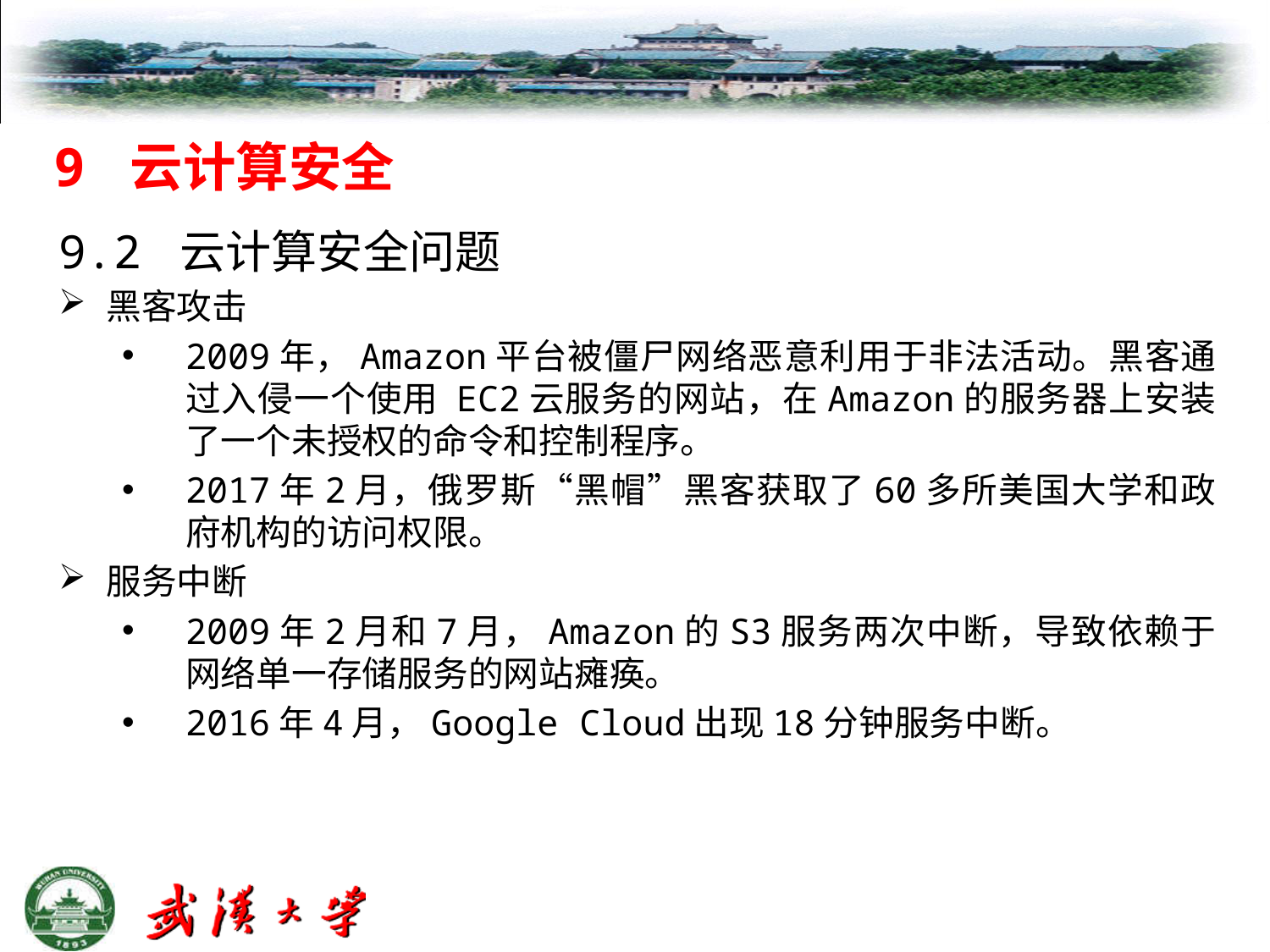

9 云计算安全
9.2 云计算安全问题
黑客攻击
2009年，Amazon平台被僵尸网络恶意利用于非法活动。黑客通过入侵一个使用 EC2云服务的网站，在Amazon的服务器上安装了一个未授权的命令和控制程序。
2017年2月，俄罗斯“黑帽”黑客获取了60多所美国大学和政府机构的访问权限。
服务中断
2009年2月和7月，Amazon的S3服务两次中断，导致依赖于网络单一存储服务的网站瘫痪。
2016年4月，Google Cloud出现18分钟服务中断。